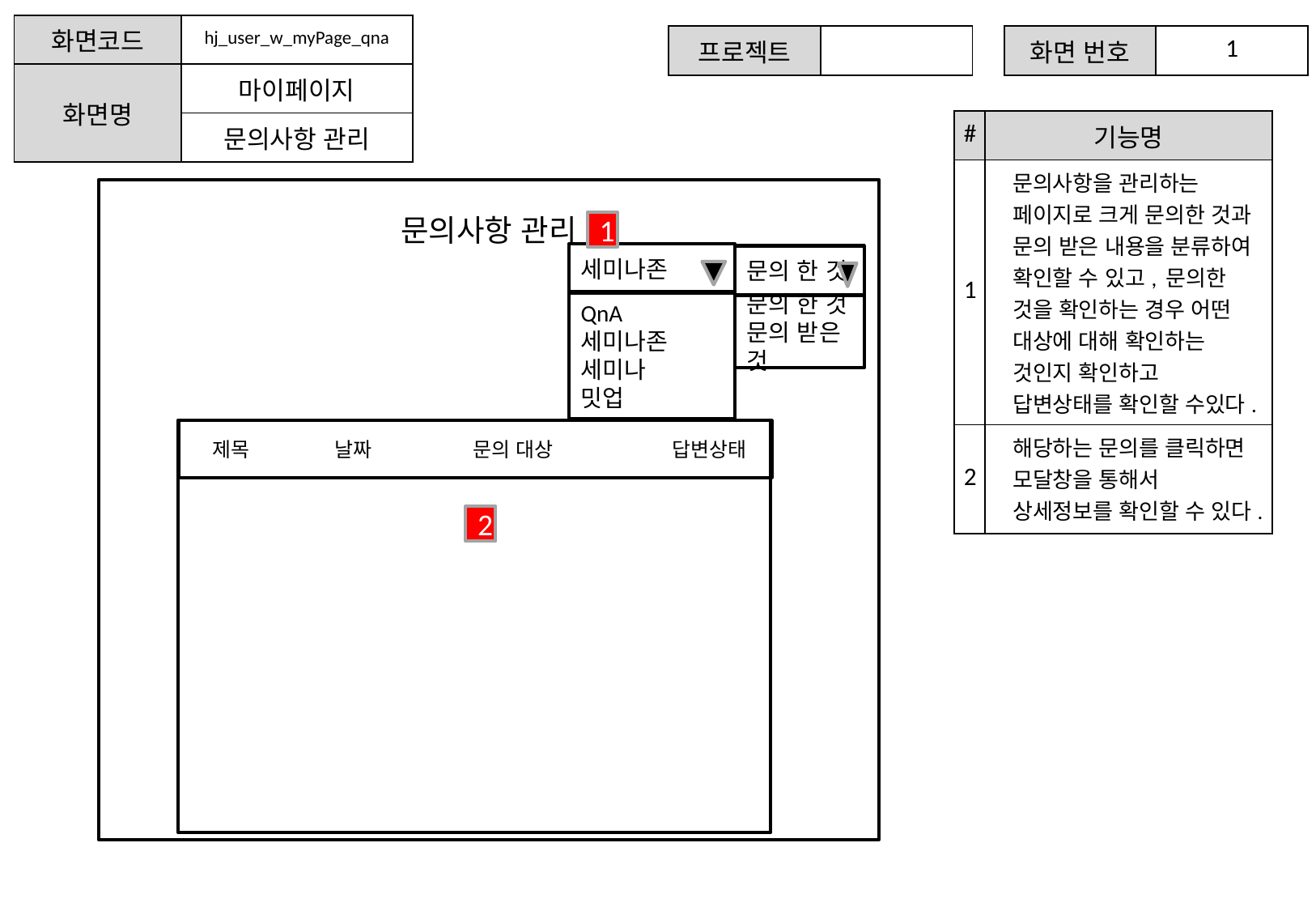

| 화면코드 | hj\_user\_w\_myPage\_qna |
| --- | --- |
| 화면명 | 마이페이지 |
|  | 문의사항 관리 |
| 프로젝트 |  |
| --- | --- |
| 화면 번호 | 1 |
| --- | --- |
| # | 기능명 |
| --- | --- |
| 1 | 문의사항을 관리하는 페이지로 크게 문의한 것과 문의 받은 내용을 분류하여 확인할 수 있고, 문의한 것을 확인하는 경우 어떤 대상에 대해 확인하는 것인지 확인하고 답변상태를 확인할 수있다. |
| 2 | 해당하는 문의를 클릭하면 모달창을 통해서 상세정보를 확인할 수 있다. |

문의사항 관리
1
세미나존

문의 한 것

QnA
세미나존
세미나
밋업
문의 한 것
문의 받은 것
   제목               날짜                  문의 대상                     답변상태

2